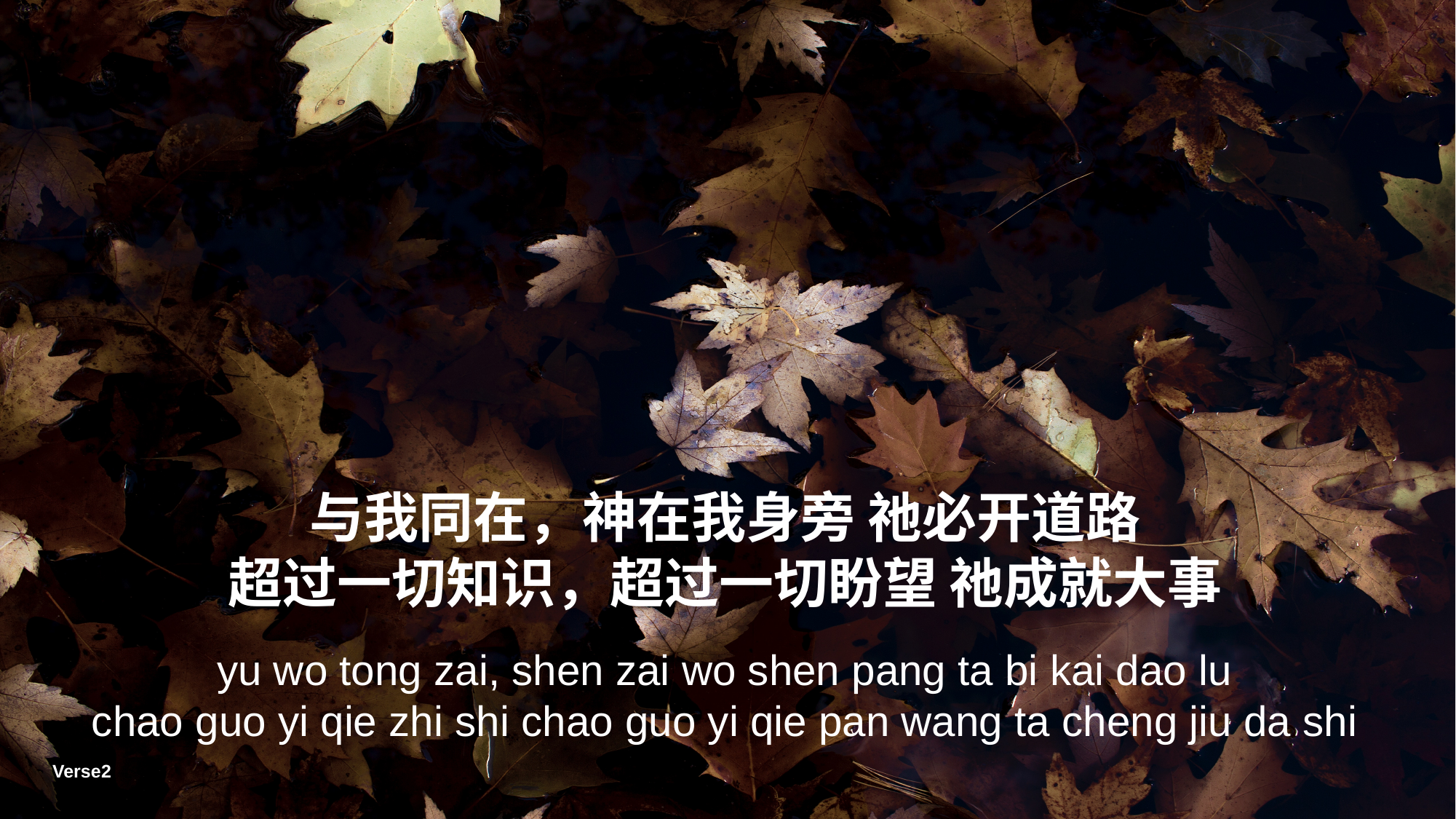

与我同在，神在我身旁 祂必开道路
超过一切知识，超过一切盼望 祂成就大事

yu wo tong zai, shen zai wo shen pang ta bi kai dao lu
chao guo yi qie zhi shi chao guo yi qie pan wang ta cheng jiu da shi
Verse2